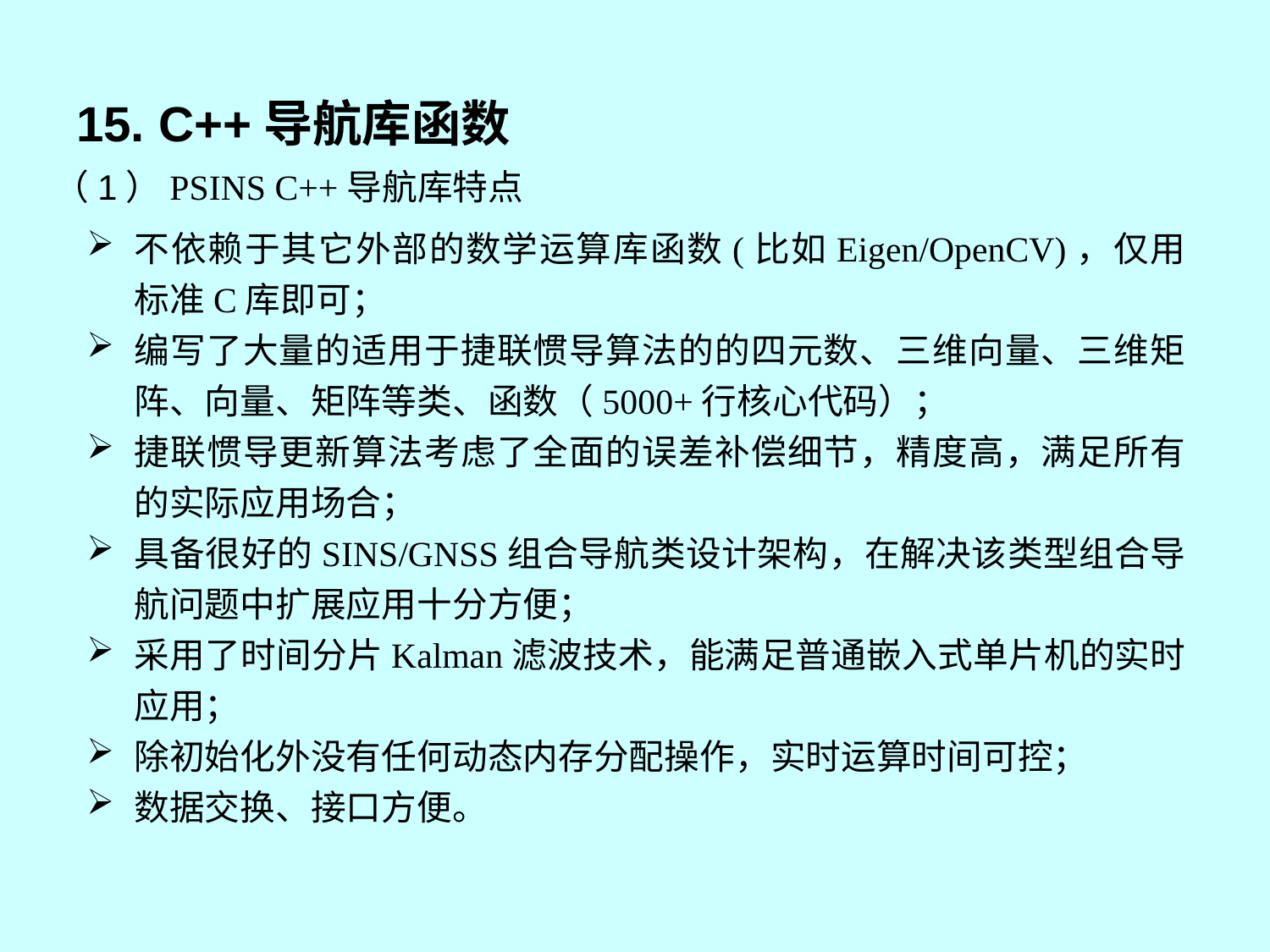

# 15. C++导航库函数
（1）PSINS C++导航库特点
不依赖于其它外部的数学运算库函数(比如Eigen/OpenCV)，仅用标准C库即可；
编写了大量的适用于捷联惯导算法的的四元数、三维向量、三维矩阵、向量、矩阵等类、函数（5000+行核心代码）；
捷联惯导更新算法考虑了全面的误差补偿细节，精度高，满足所有的实际应用场合；
具备很好的SINS/GNSS组合导航类设计架构，在解决该类型组合导航问题中扩展应用十分方便；
采用了时间分片Kalman滤波技术，能满足普通嵌入式单片机的实时应用；
除初始化外没有任何动态内存分配操作，实时运算时间可控；
数据交换、接口方便。
50